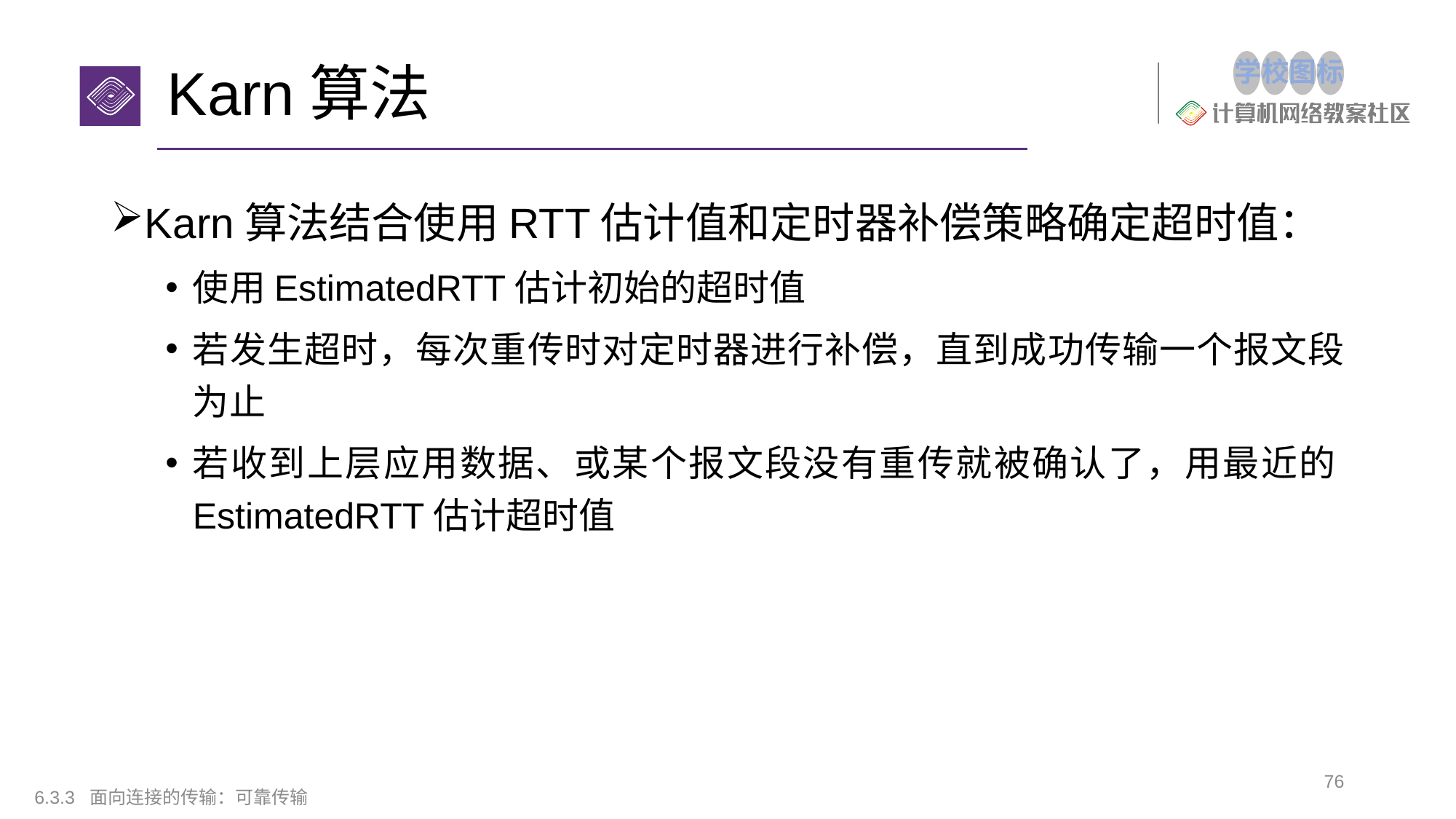

# Karn算法
Karn算法结合使用RTT估计值和定时器补偿策略确定超时值：
使用EstimatedRTT估计初始的超时值
若发生超时，每次重传时对定时器进行补偿，直到成功传输一个报文段为止
若收到上层应用数据、或某个报文段没有重传就被确认了，用最近的EstimatedRTT估计超时值

76
6.3.3  面向连接的传输：可靠传输